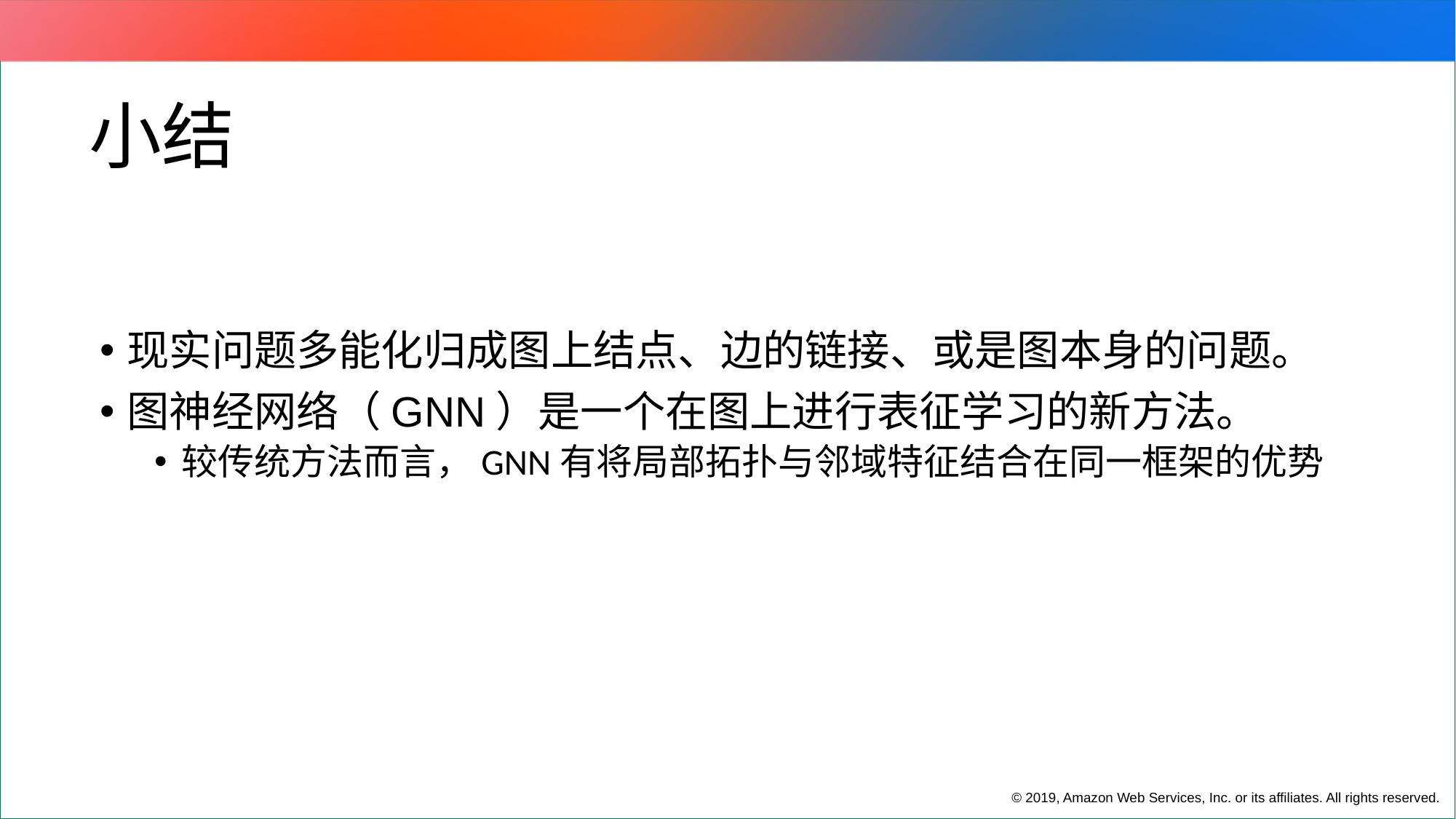

小结
现实问题多能化归成图上结点、边的链接、或是图本身的问题。
图神经网络（GNN）是一个在图上进行表征学习的新方法。
较传统方法而言，GNN有将局部拓扑与邻域特征结合在同一框架的优势